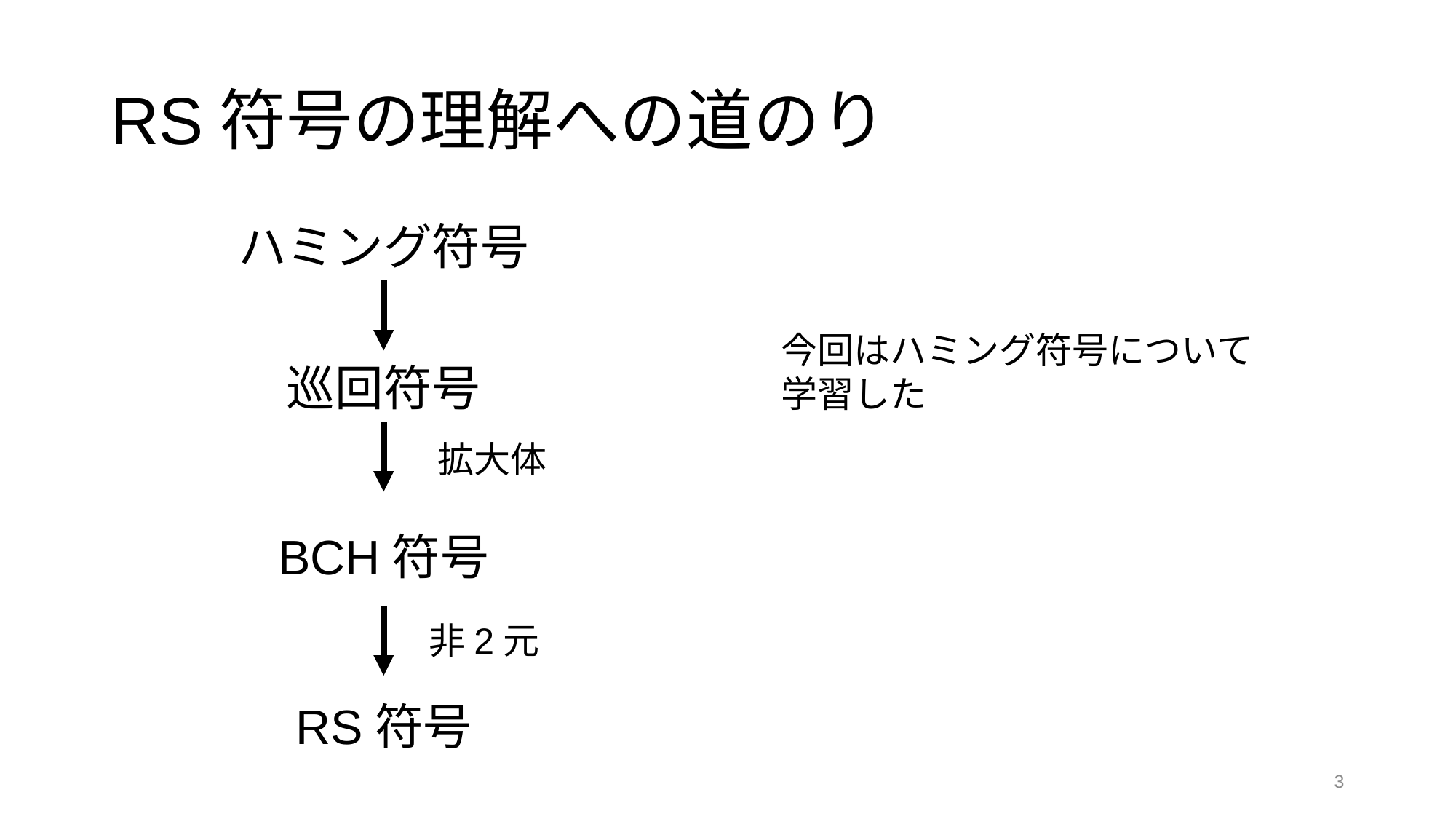

# RS符号の理解への道のり
ハミング符号

今回はハミング符号について学習した
巡回符号
拡大体
BCH符号
非2元
RS符号
3